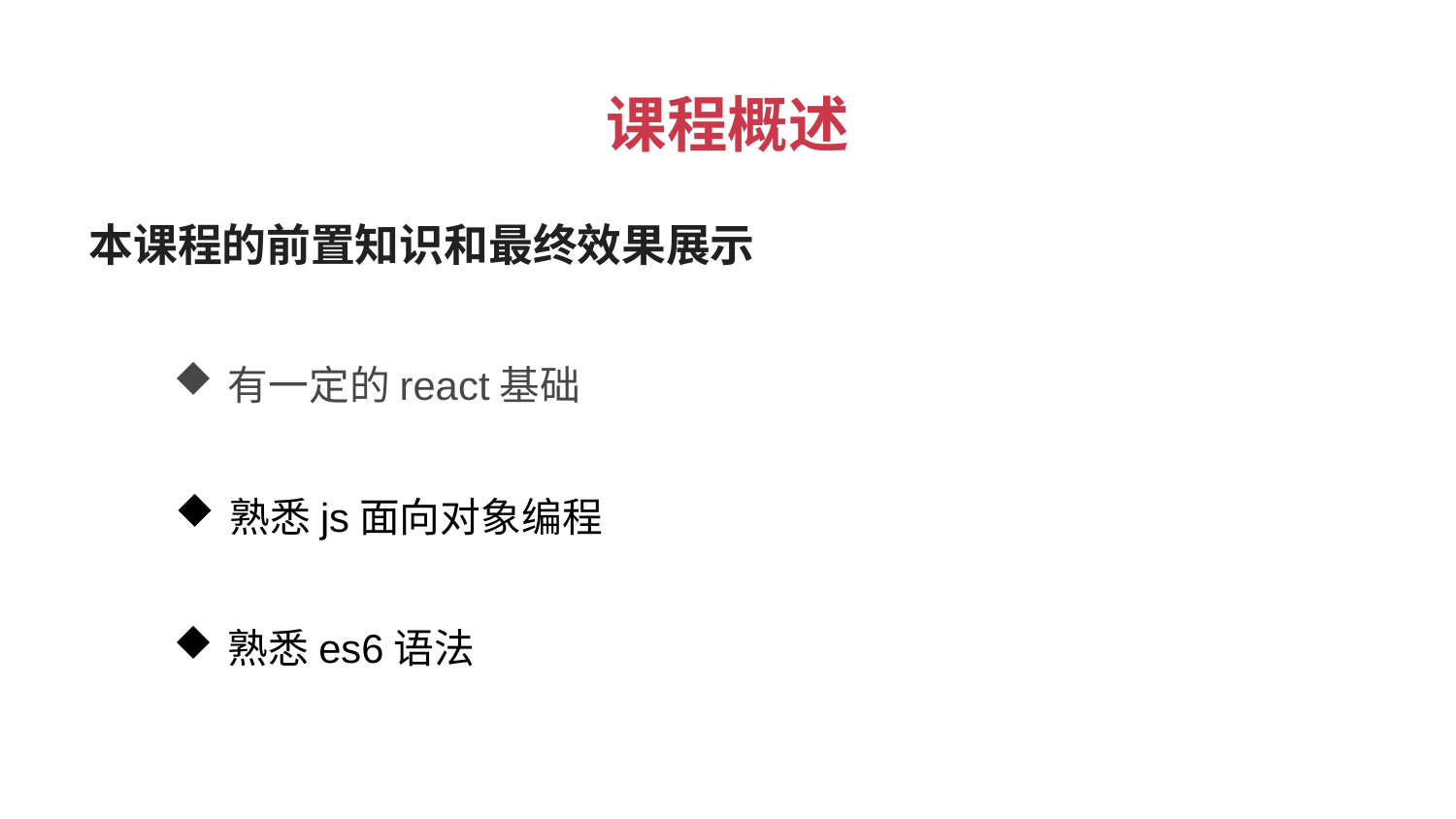

课程概述
本课程的前置知识和最终效果展示
有一定的react基础
熟悉js面向对象编程
熟悉es6语法